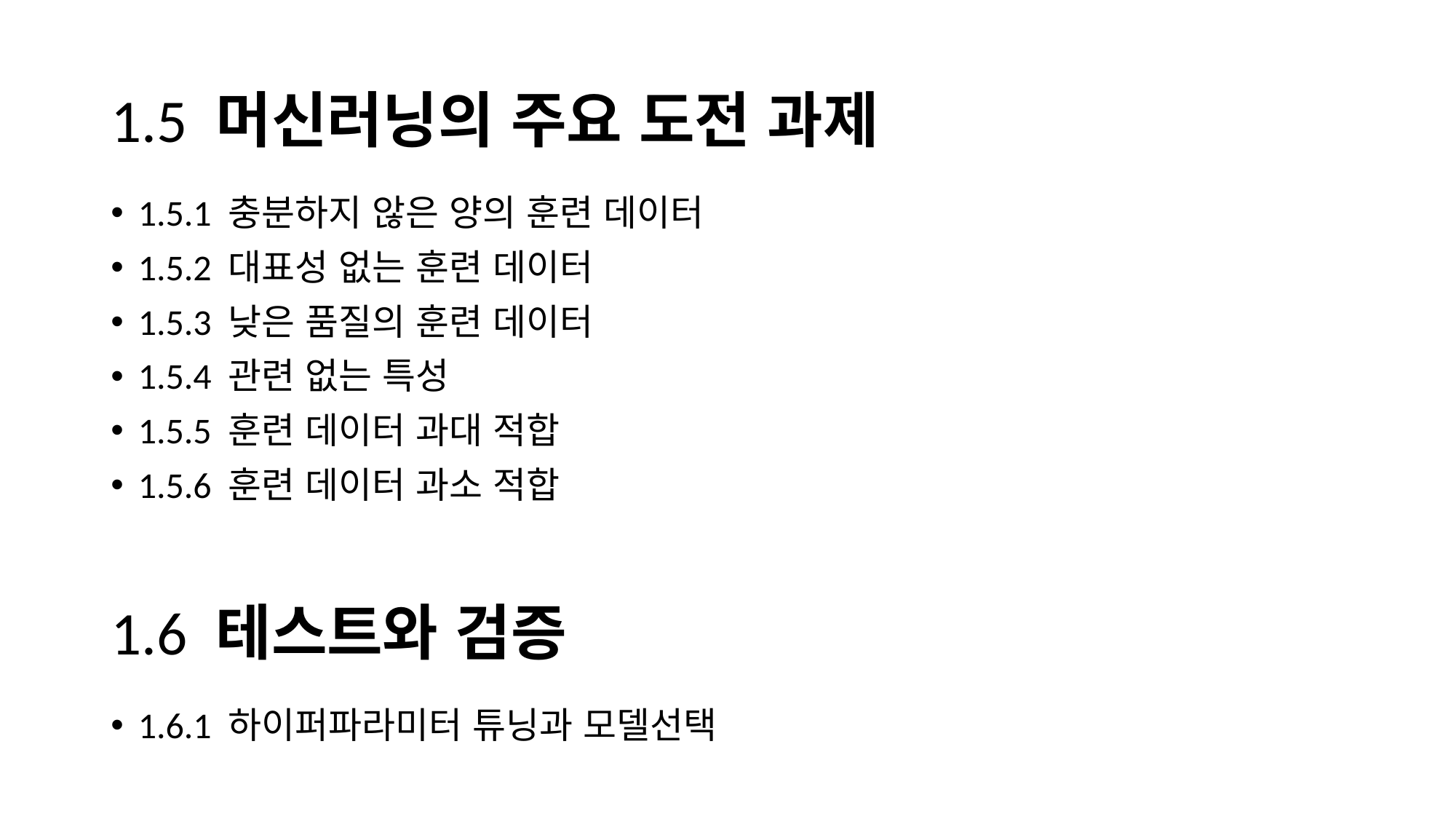

# 1.5 머신러닝의 주요 도전 과제
1.5.1 충분하지 않은 양의 훈련 데이터
1.5.2 대표성 없는 훈련 데이터
1.5.3 낮은 품질의 훈련 데이터
1.5.4 관련 없는 특성
1.5.5 훈련 데이터 과대 적합
1.5.6 훈련 데이터 과소 적합

1.6 테스트와 검증
1.6.1 하이퍼파라미터 튜닝과 모델선택